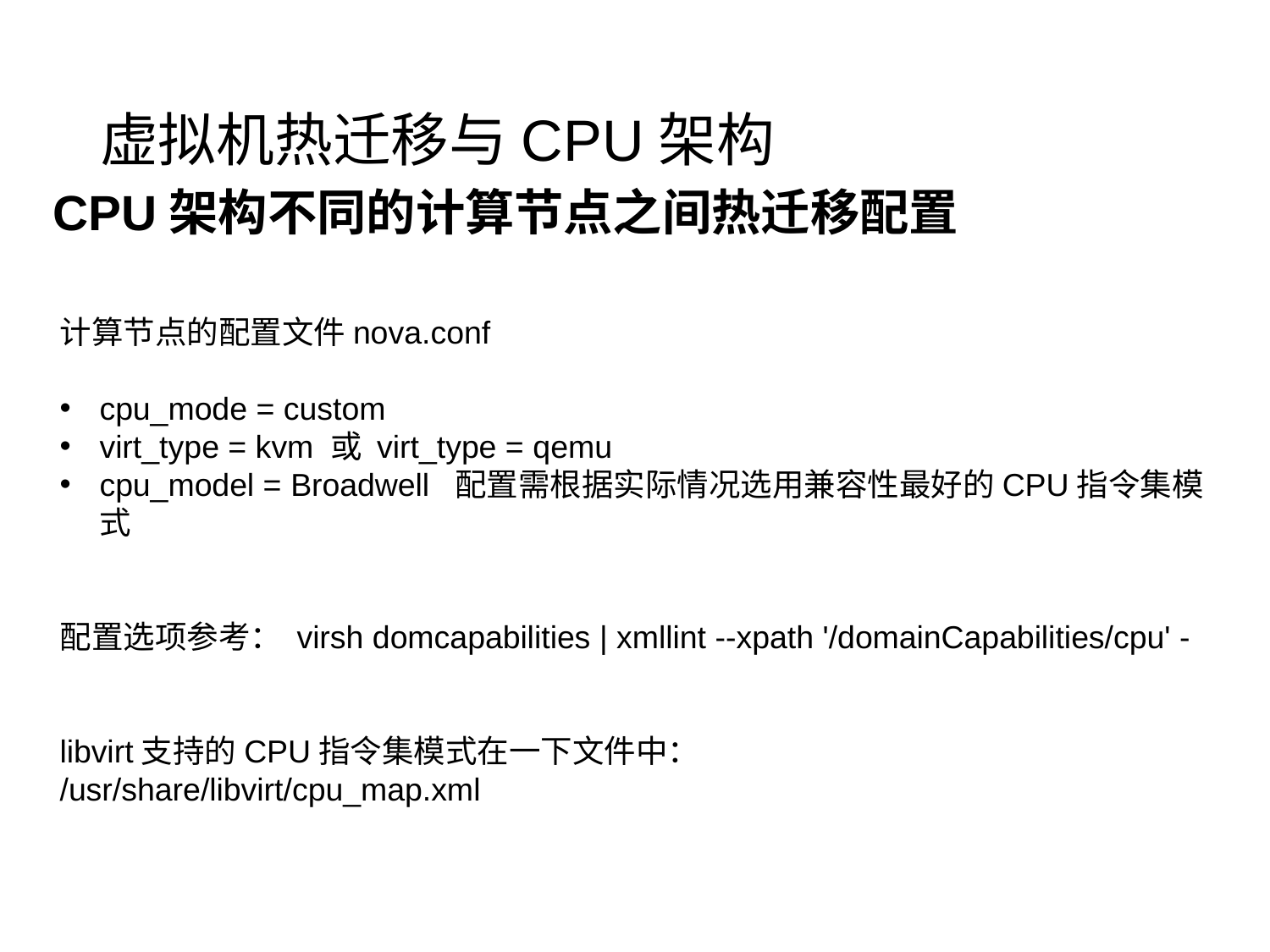

# 虚拟机热迁移与CPU架构
CPU架构不同的计算节点之间热迁移配置
计算节点的配置文件nova.conf

cpu_mode = custom
virt_type = kvm 或 virt_type = qemu
cpu_model = Broadwell  配置需根据实际情况选用兼容性最好的CPU指令集模式

配置选项参考： virsh domcapabilities | xmllint --xpath '/domainCapabilities/cpu' -

libvirt支持的CPU指令集模式在一下文件中：
/usr/share/libvirt/cpu_map.xml